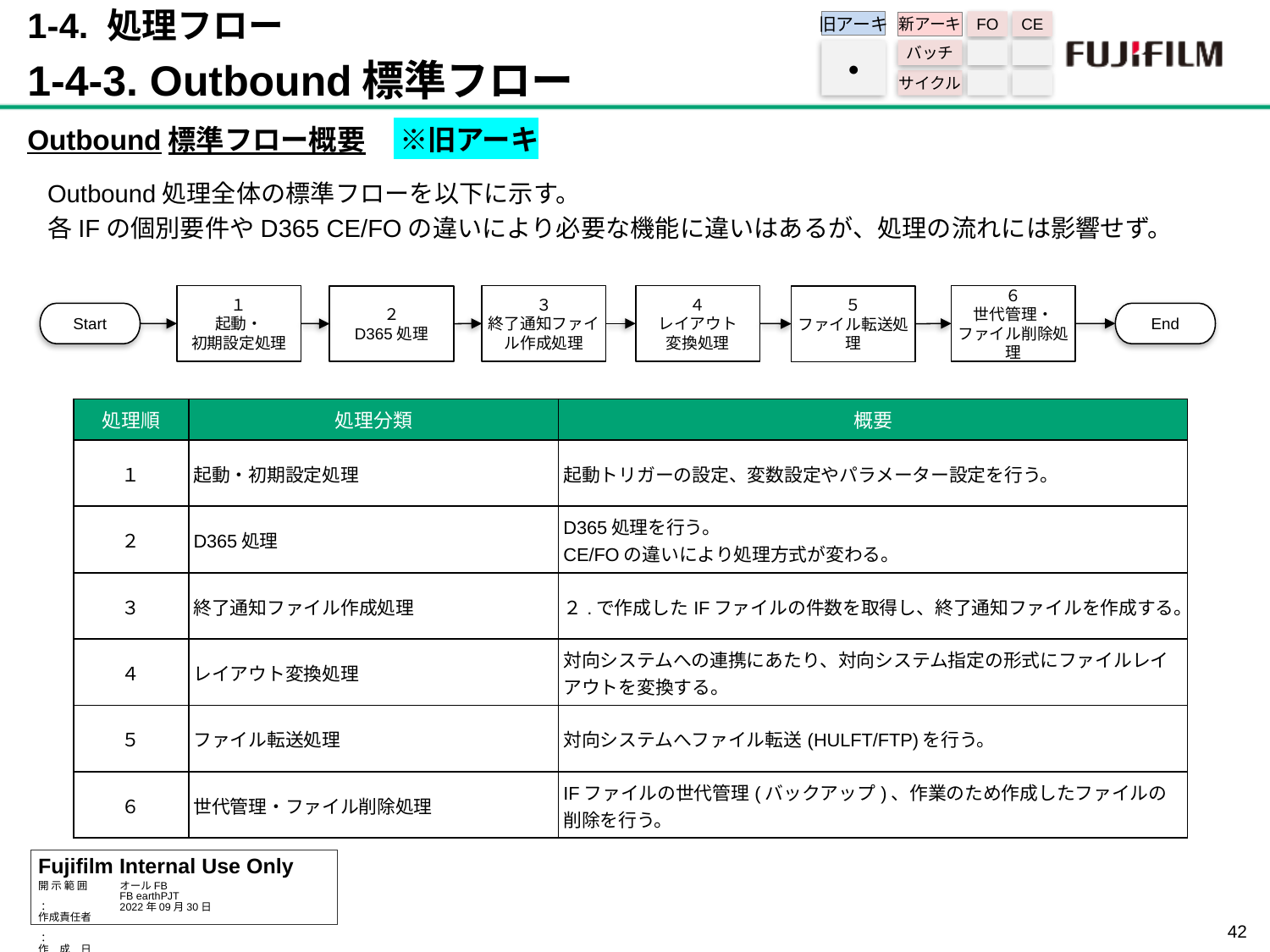

1-4. 処理フロー
1-4-3. Outbound標準フロー
旧アーキ
FO
CE
新アーキ
バッチ

サイクル

●
Outbound標準フロー概要　 ※旧アーキ
Outbound処理全体の標準フローを以下に示す。
各IFの個別要件やD365 CE/FOの違いにより必要な機能に違いはあるが、処理の流れには影響せず。
６
世代管理・
ファイル削除処理
１
起動・
初期設定処理
３
終了通知ファイル作成処理
４
レイアウト
変換処理
２
D365処理
５
ファイル転送処理
Start
End
| 処理順 | 処理分類 | 概要 |
| --- | --- | --- |
| １ | 起動・初期設定処理 | 起動トリガーの設定、変数設定やパラメーター設定を行う。 |
| ２ | D365処理 | D365処理を行う。 CE/FOの違いにより処理方式が変わる。 |
| ３ | 終了通知ファイル作成処理 | ２.で作成したIFファイルの件数を取得し、終了通知ファイルを作成する。 |
| ４ | レイアウト変換処理 | 対向システムへの連携にあたり、対向システム指定の形式にファイルレイアウトを変換する。 |
| ５ | ファイル転送処理 | 対向システムへファイル転送(HULFT/FTP)を行う。 |
| ６ | 世代管理・ファイル削除処理 | IFファイルの世代管理(バックアップ)、作業のため作成したファイルの削除を行う。 |
42